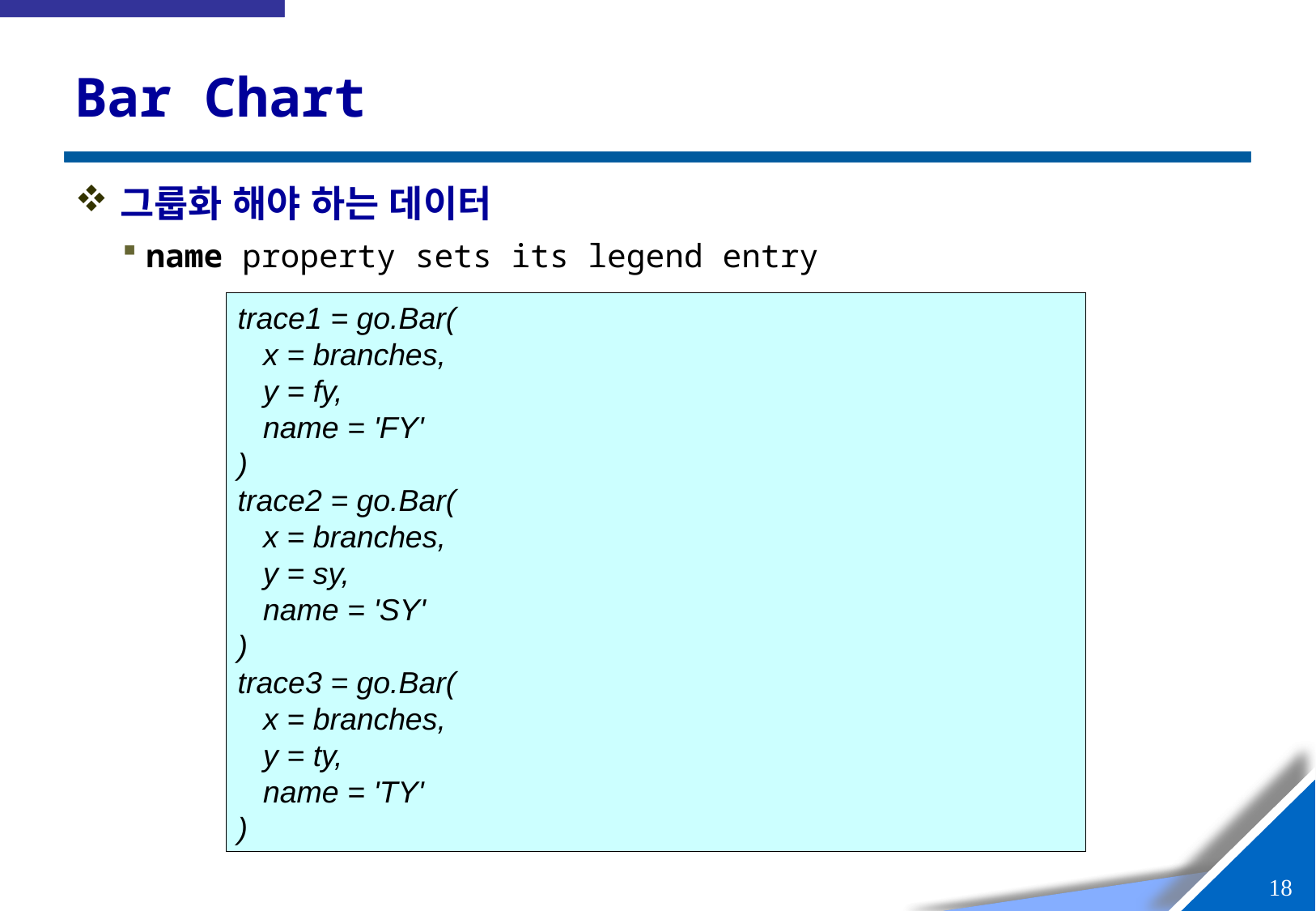

# Bar Chart
그룹화 해야 하는 데이터
name property sets its legend entry
trace1 = go.Bar(
   x = branches,
   y = fy,
   name = 'FY'
)
trace2 = go.Bar(
   x = branches,
   y = sy,
   name = 'SY'
)
trace3 = go.Bar(
   x = branches,
   y = ty,
   name = 'TY'
)
18